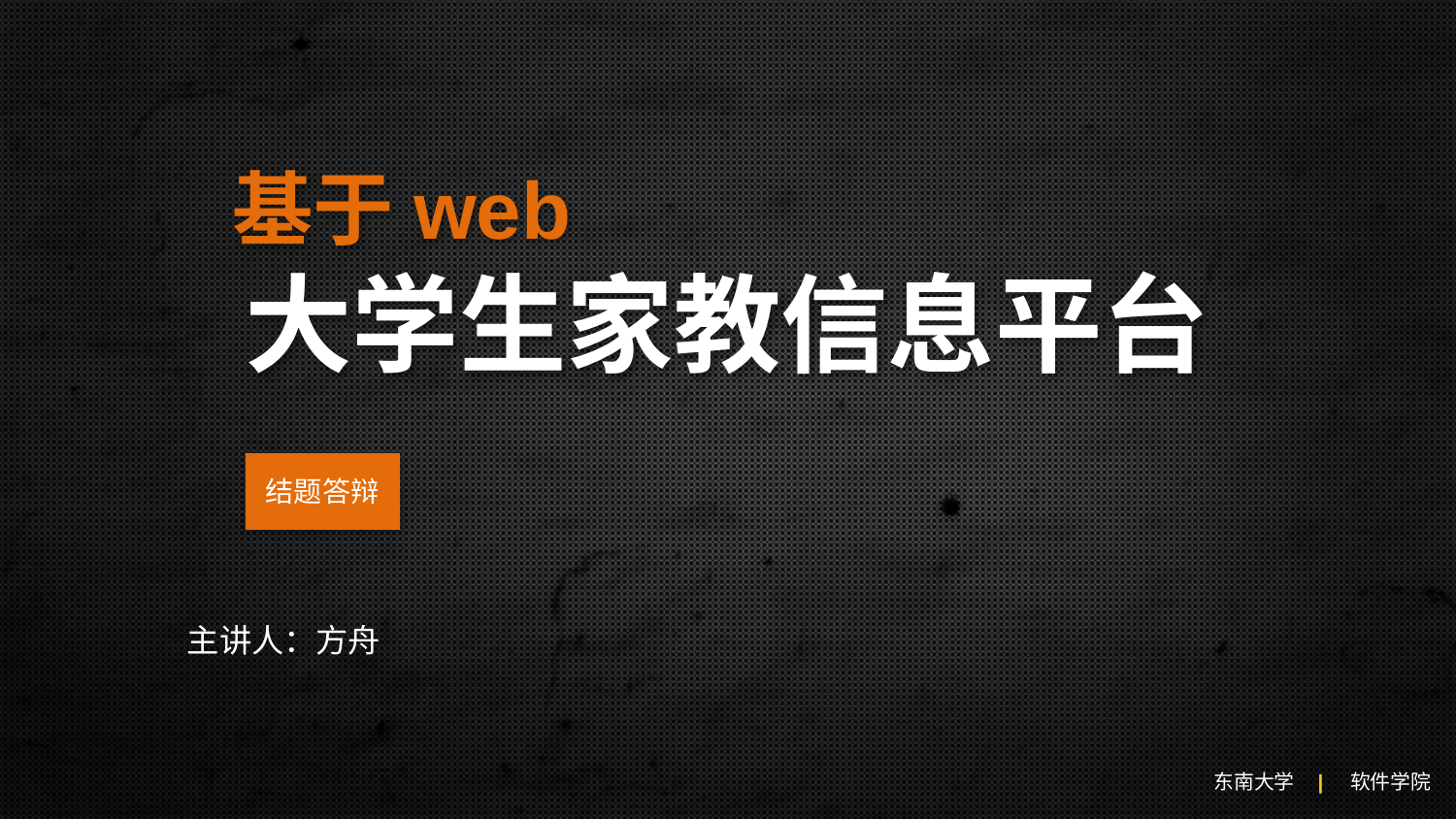

基于web
大学生家教信息平台

结题答辩
主讲人：方舟
东南大学    |    软件学院